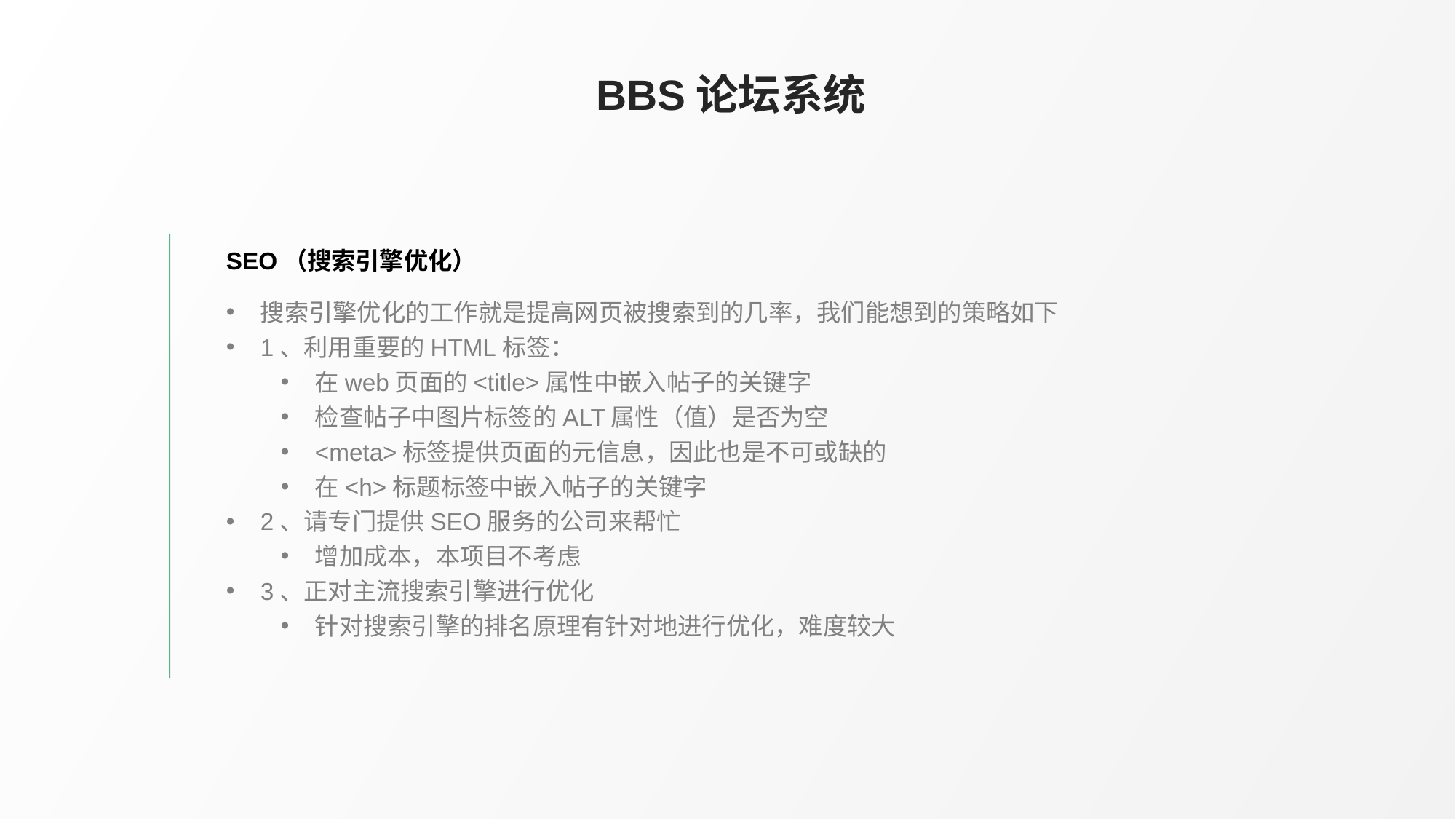

BBS论坛系统
SEO（搜索引擎优化）
搜索引擎优化的工作就是提高网页被搜索到的几率，我们能想到的策略如下
1、利用重要的HTML标签：
在web页面的<title>属性中嵌入帖子的关键字
检查帖子中图片标签的ALT属性（值）是否为空
<meta>标签提供页面的元信息，因此也是不可或缺的
在<h>标题标签中嵌入帖子的关键字
2、请专门提供SEO服务的公司来帮忙
增加成本，本项目不考虑
3、正对主流搜索引擎进行优化
针对搜索引擎的排名原理有针对地进行优化，难度较大